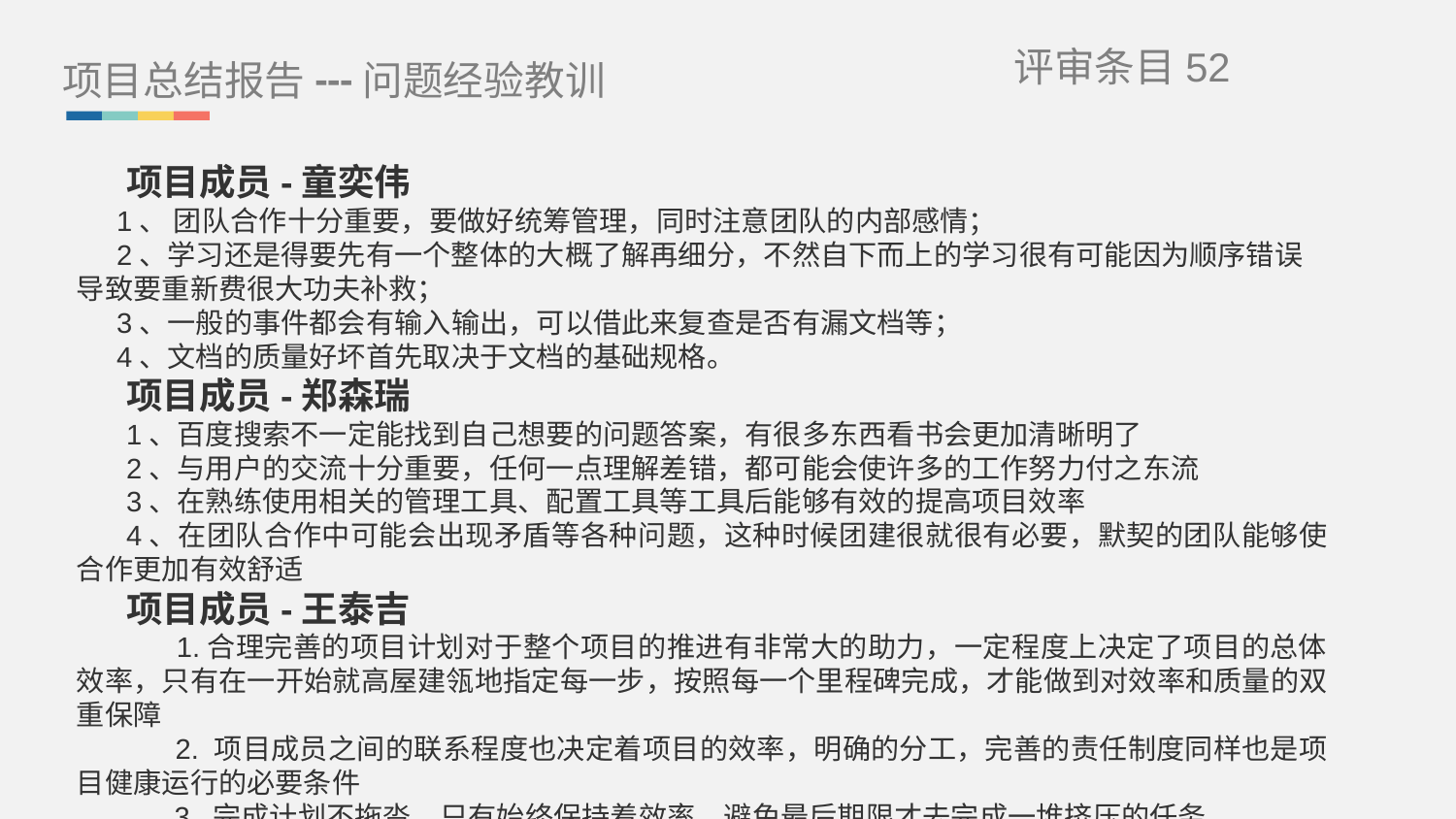

项目总结报告---问题经验教训
评审条目52

项目成员-童奕伟
     1、 团队合作十分重要，要做好统筹管理，同时注意团队的内部感情；
     2、学习还是得要先有一个整体的大概了解再细分，不然自下而上的学习很有可能因为顺序错误导致要重新费很大功夫补救；
     3、一般的事件都会有输入输出，可以借此来复查是否有漏文档等；
     4、文档的质量好坏首先取决于文档的基础规格。
项目成员-郑森瑞
1、百度搜索不一定能找到自己想要的问题答案，有很多东西看书会更加清晰明了
2、与用户的交流十分重要，任何一点理解差错，都可能会使许多的工作努力付之东流
3、在熟练使用相关的管理工具、配置工具等工具后能够有效的提高项目效率
4、在团队合作中可能会出现矛盾等各种问题，这种时候团建很就很有必要，默契的团队能够使合作更加有效舒适
项目成员-王泰吉
      1.合理完善的项目计划对于整个项目的推进有非常大的助力，一定程度上决定了项目的总体效率，只有在一开始就高屋建瓴地指定每一步，按照每一个里程碑完成，才能做到对效率和质量的双重保障
      2. 项目成员之间的联系程度也决定着项目的效率，明确的分工，完善的责任制度同样也是项目健康运行的必要条件
      3. 完成计划不拖沓，只有始终保持着效率，避免最后期限才去完成一堆挤压的任务